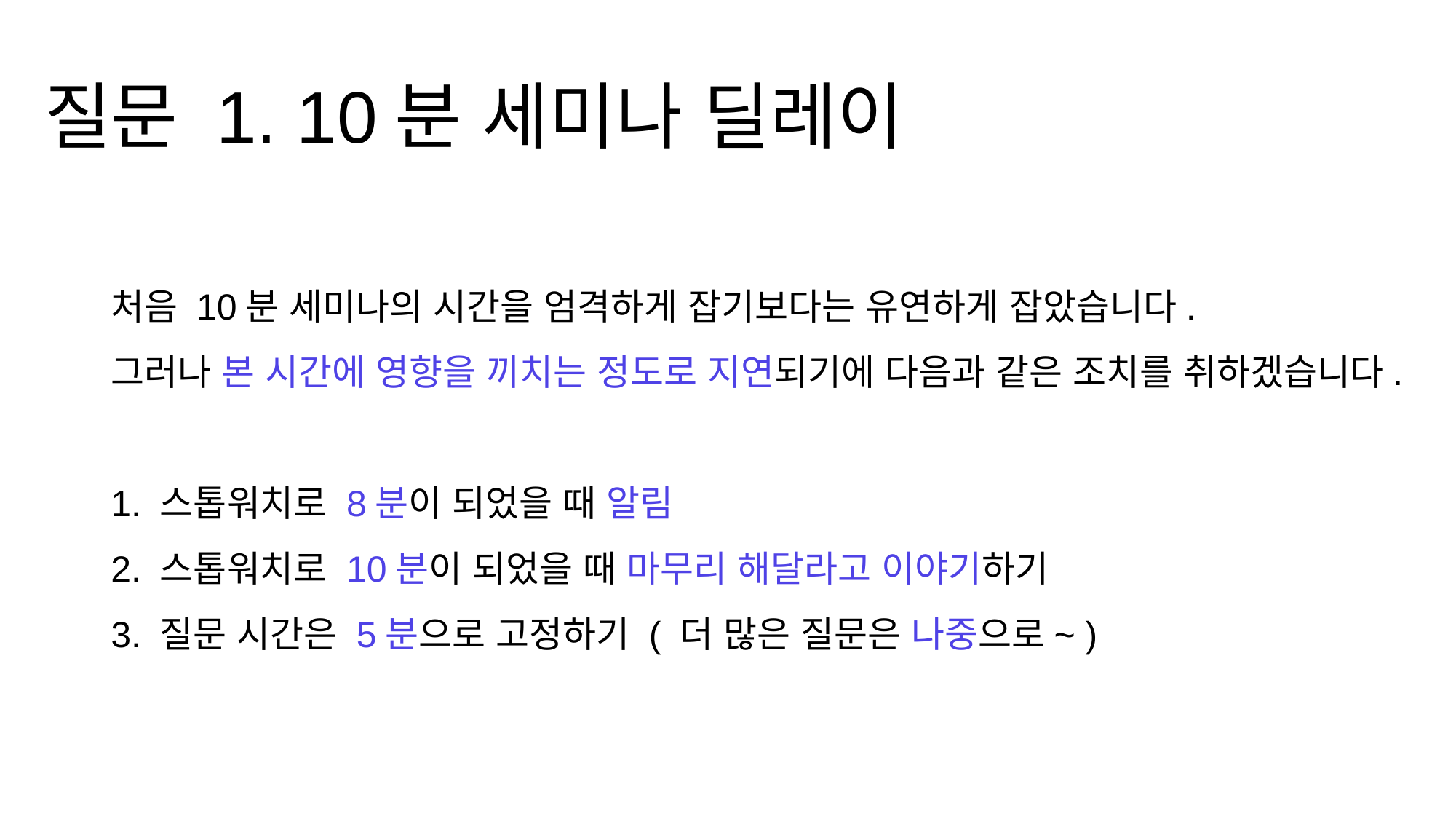

질문 1. 10분 세미나 딜레이
처음 10분 세미나의 시간을 엄격하게 잡기보다는 유연하게 잡았습니다.
그러나 본 시간에 영향을 끼치는 정도로 지연되기에 다음과 같은 조치를 취하겠습니다.

1. 스톱워치로 8분이 되었을 때 알림
2. 스톱워치로 10분이 되었을 때 마무리 해달라고 이야기하기
3. 질문 시간은 5분으로 고정하기 ( 더 많은 질문은 나중으로~ )